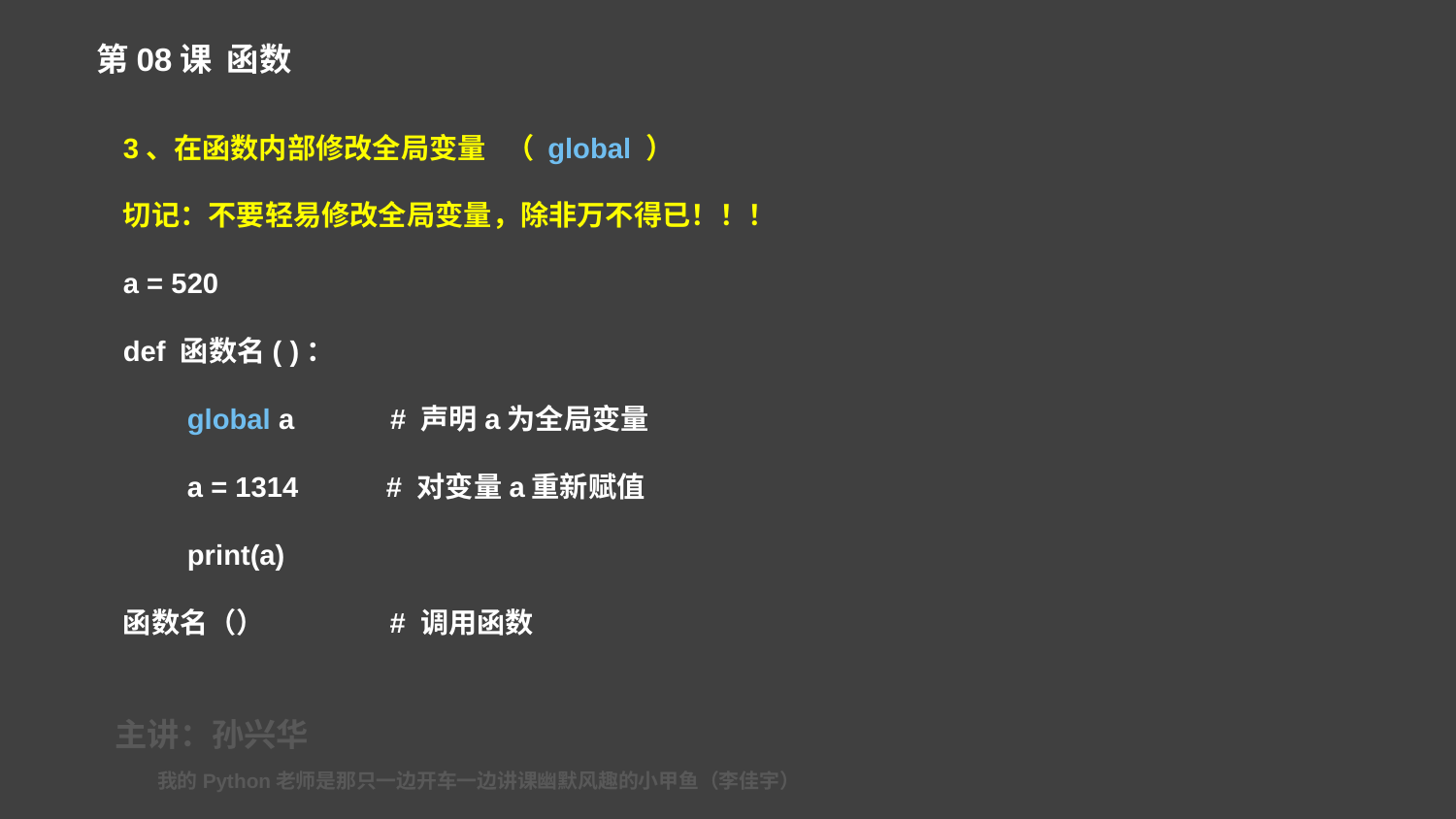

第08课  函数
3、在函数内部修改全局变量   （ global ）

切记：不要轻易修改全局变量，除非万不得已！！！

a = 520

def 函数名( )：

        global a            # 声明a为全局变量

        a = 1314           # 对变量a重新赋值

        print(a)

函数名（）                  # 调用函数